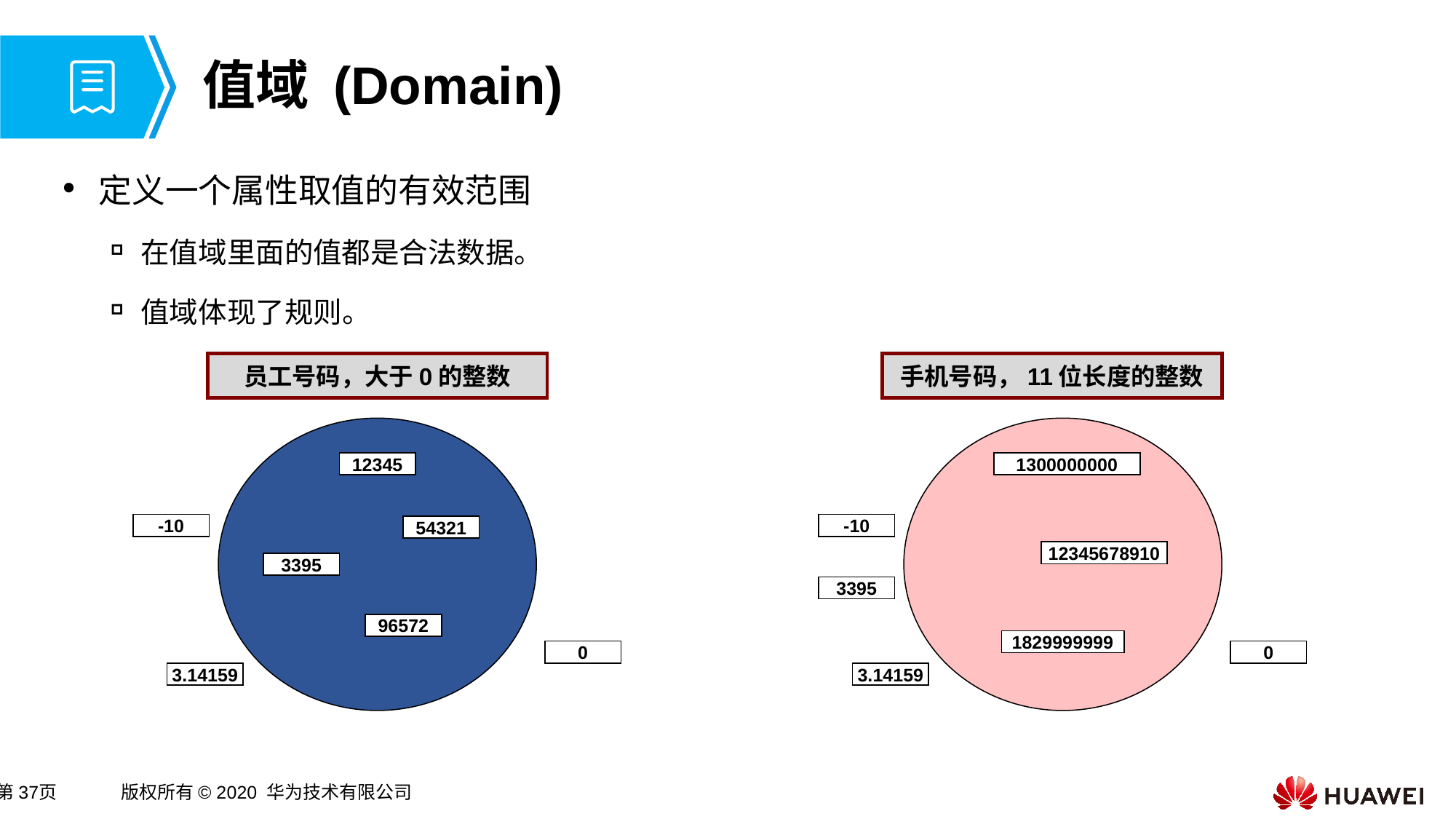

# 值域 (Domain)
定义一个属性取值的有效范围
在值域里面的值都是合法数据。
值域体现了规则。

手机号码，11位长度的整数
员工号码，大于0的整数

12345
1300000000
-10
-10
54321
12345678910
3395
3395
96572
1829999999
0
0
3.14159
3.14159